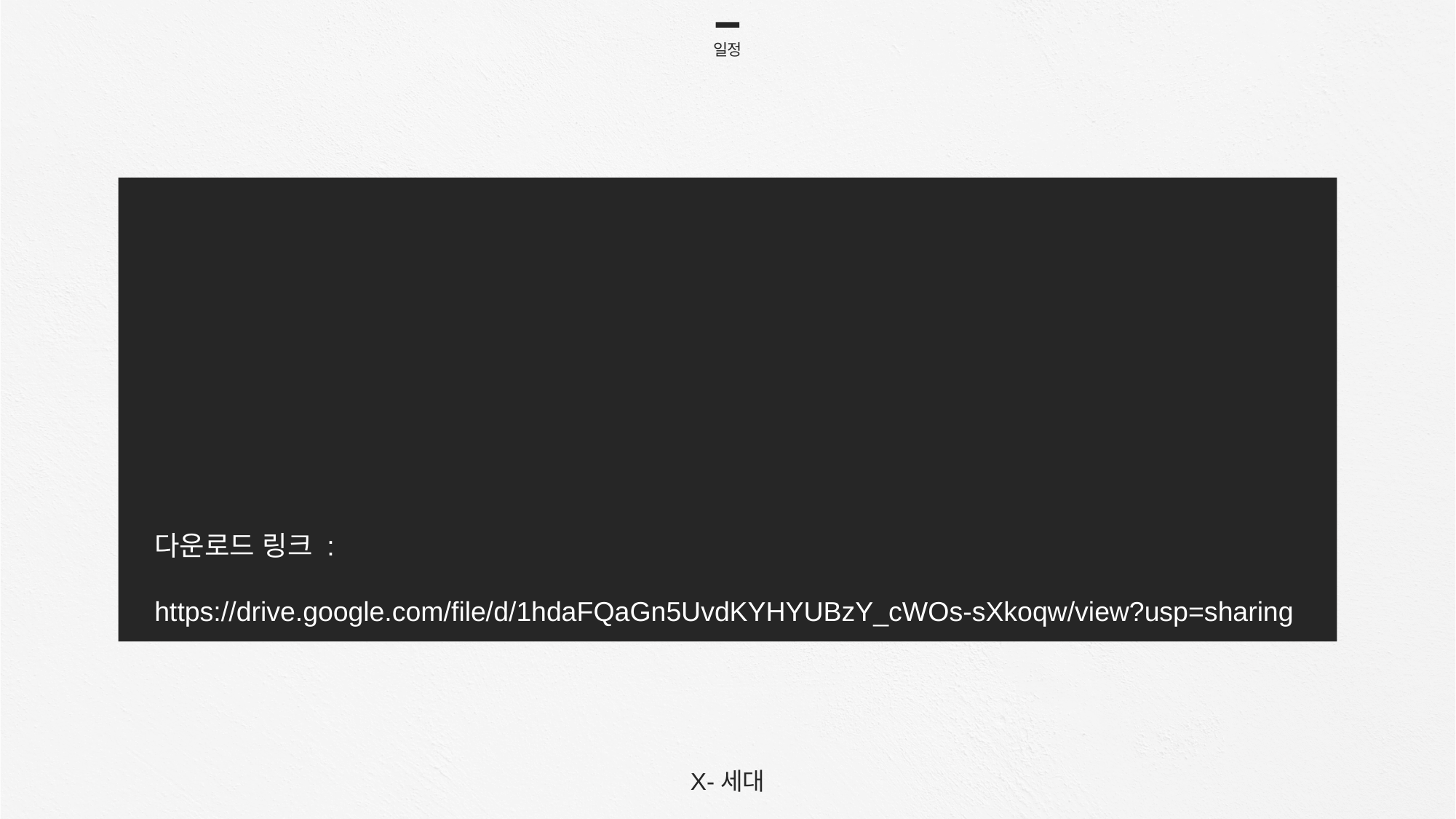

일정

시 연
다운로드 링크 :

https://drive.google.com/file/d/1hdaFQaGn5UvdKYHYUBzY_cWOs-sXkoqw/view?usp=sharing
X-세대